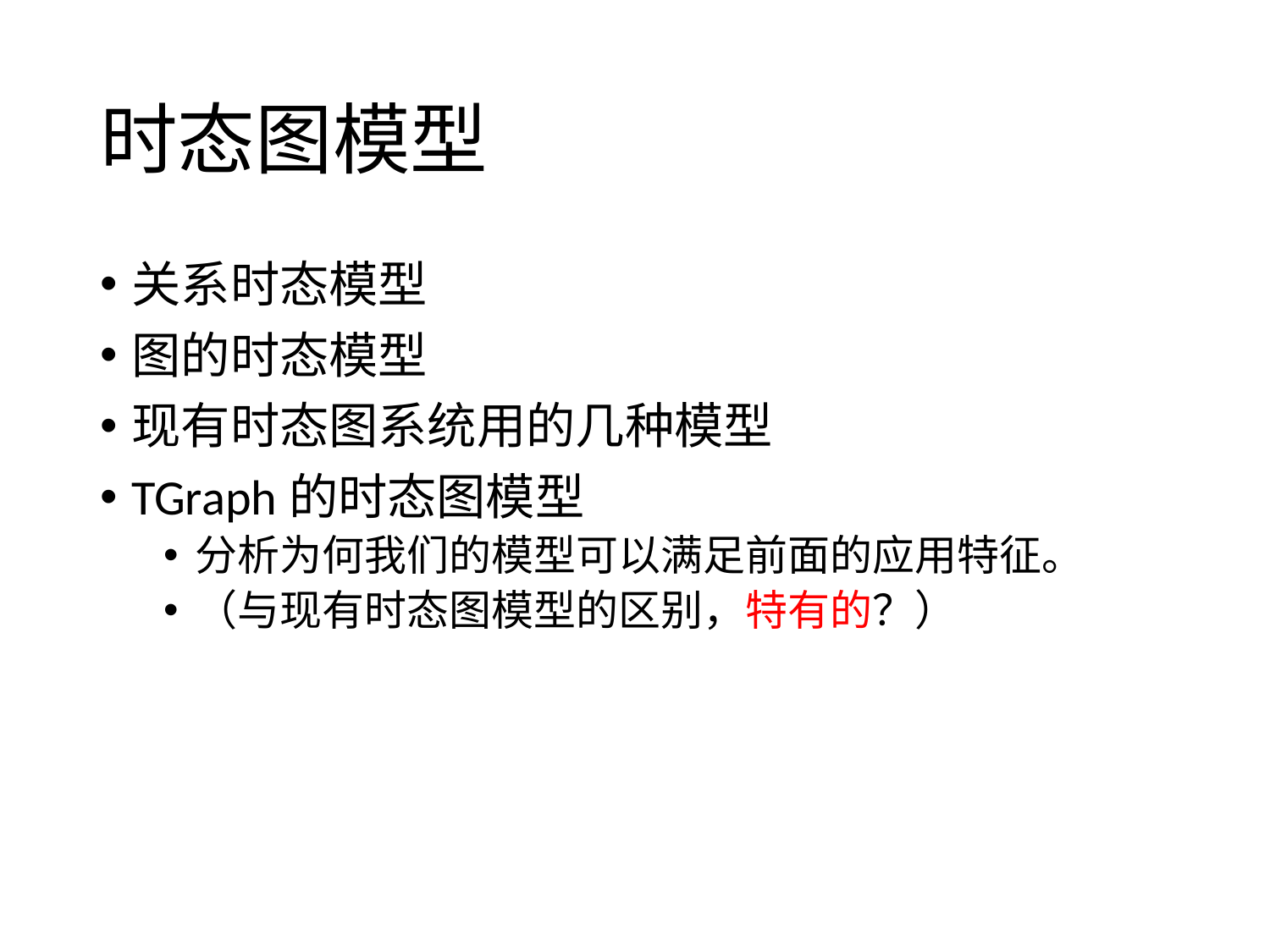

# 时态图模型
关系时态模型
图的时态模型
现有时态图系统用的几种模型
TGraph的时态图模型
分析为何我们的模型可以满足前面的应用特征。
（与现有时态图模型的区别，特有的？）